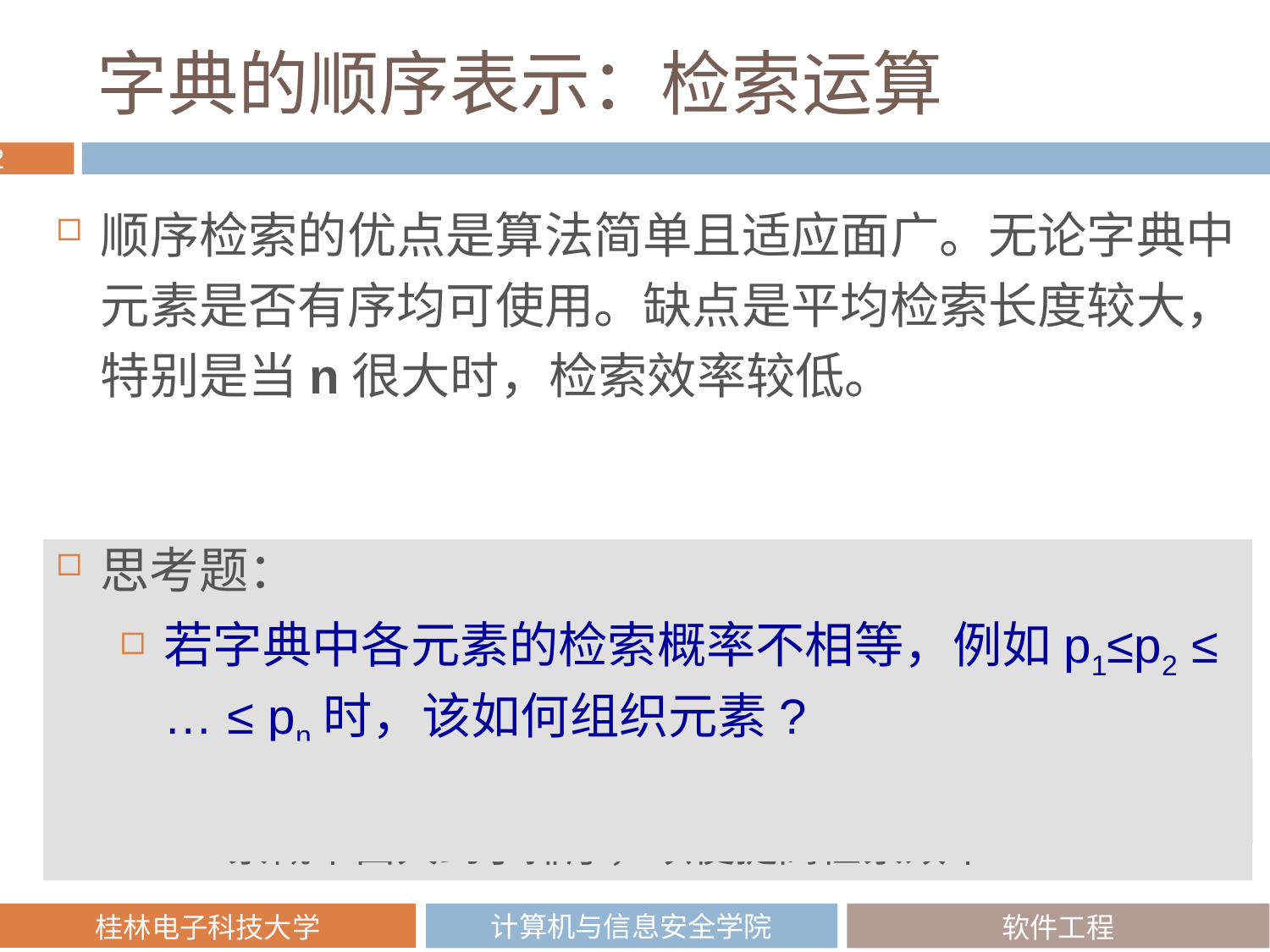

# 字典的顺序表示：检索运算
顺序检索的优点是算法简单且适应面广。无论字典中元素是否有序均可使用。缺点是平均检索长度较大，特别是当n很大时，检索效率较低。
思考题：
若字典中各元素的检索概率不相等，例如p1≤p2 ≤ … ≤ pn时，该如何组织元素?
若	已知各元素的检索概率，应将字典中元素按检索概率由大到小排序，以便提高检索效率